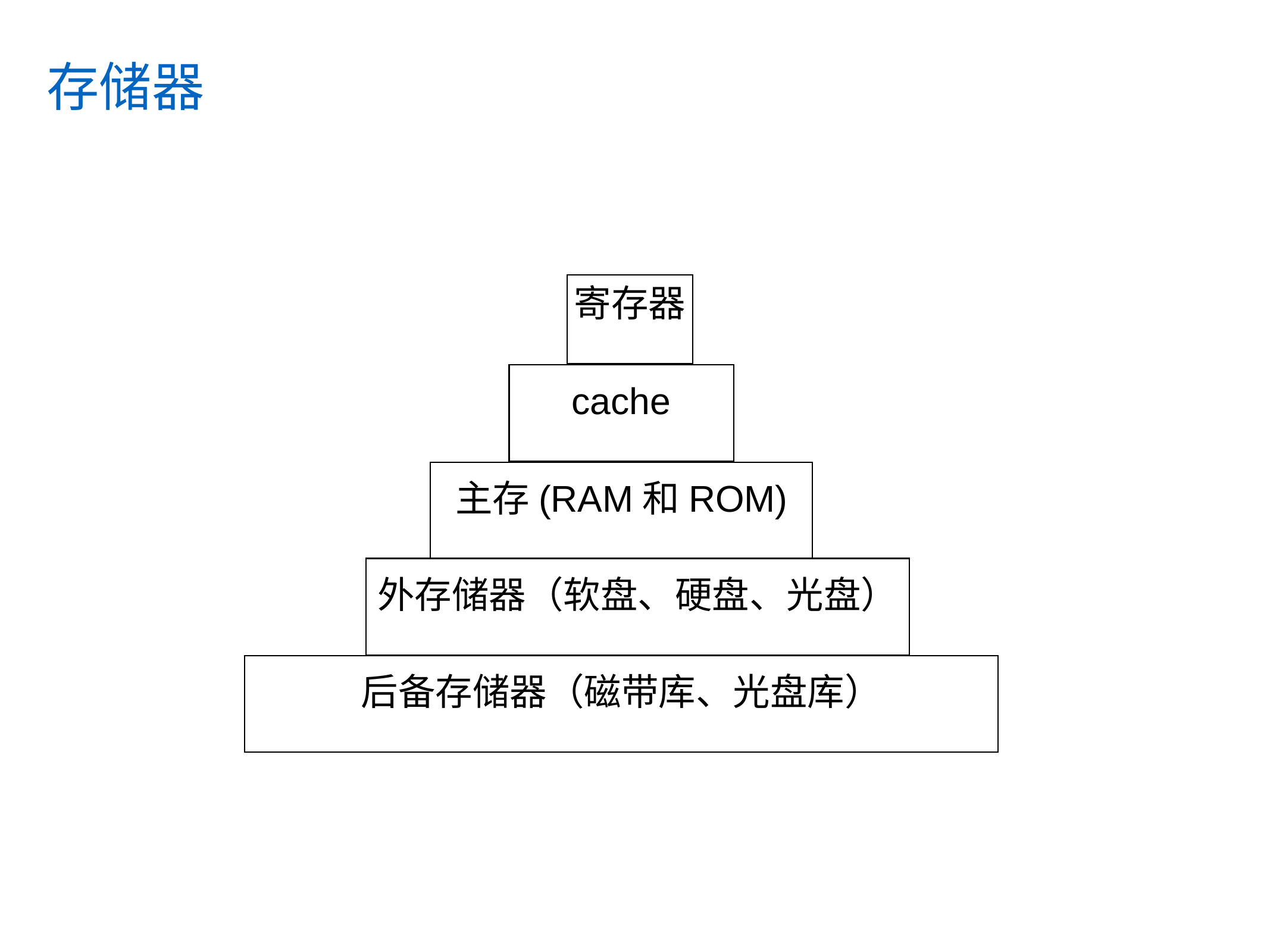

# 存储器

寄存器

cache

主存(RAM和ROM)

外存储器（软盘、硬盘、光盘）

后备存储器（磁带库、光盘库）
16